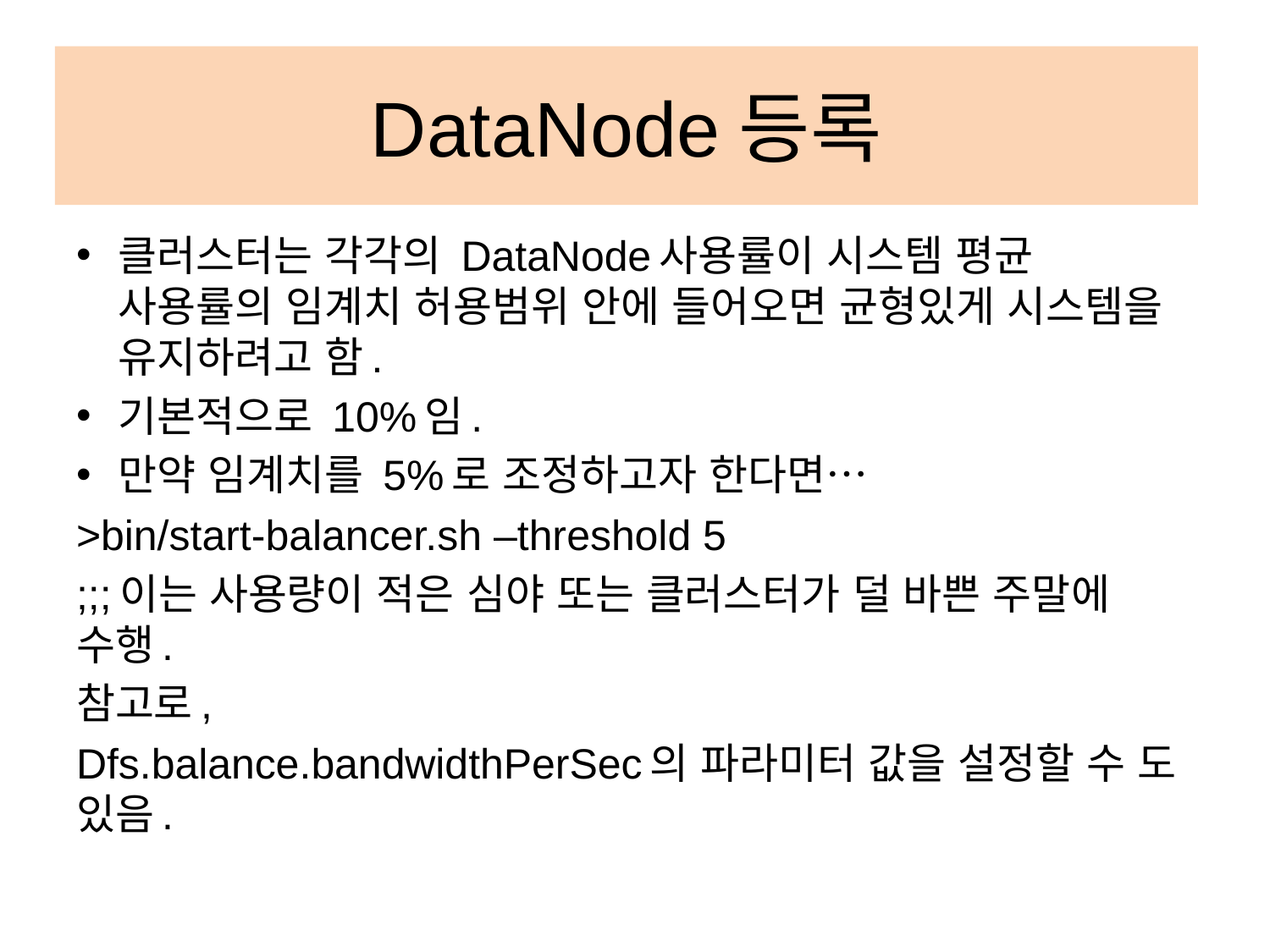

# DataNode등록
클러스터는 각각의 DataNode사용률이 시스템 평균 사용률의 임계치 허용범위 안에 들어오면 균형있게 시스템을 유지하려고 함.
기본적으로 10%임.
만약 임계치를 5%로 조정하고자 한다면…
>bin/start-balancer.sh –threshold 5
;;;이는 사용량이 적은 심야 또는 클러스터가 덜 바쁜 주말에 수행.
참고로,
Dfs.balance.bandwidthPerSec의 파라미터 값을 설정할 수 도 있음.